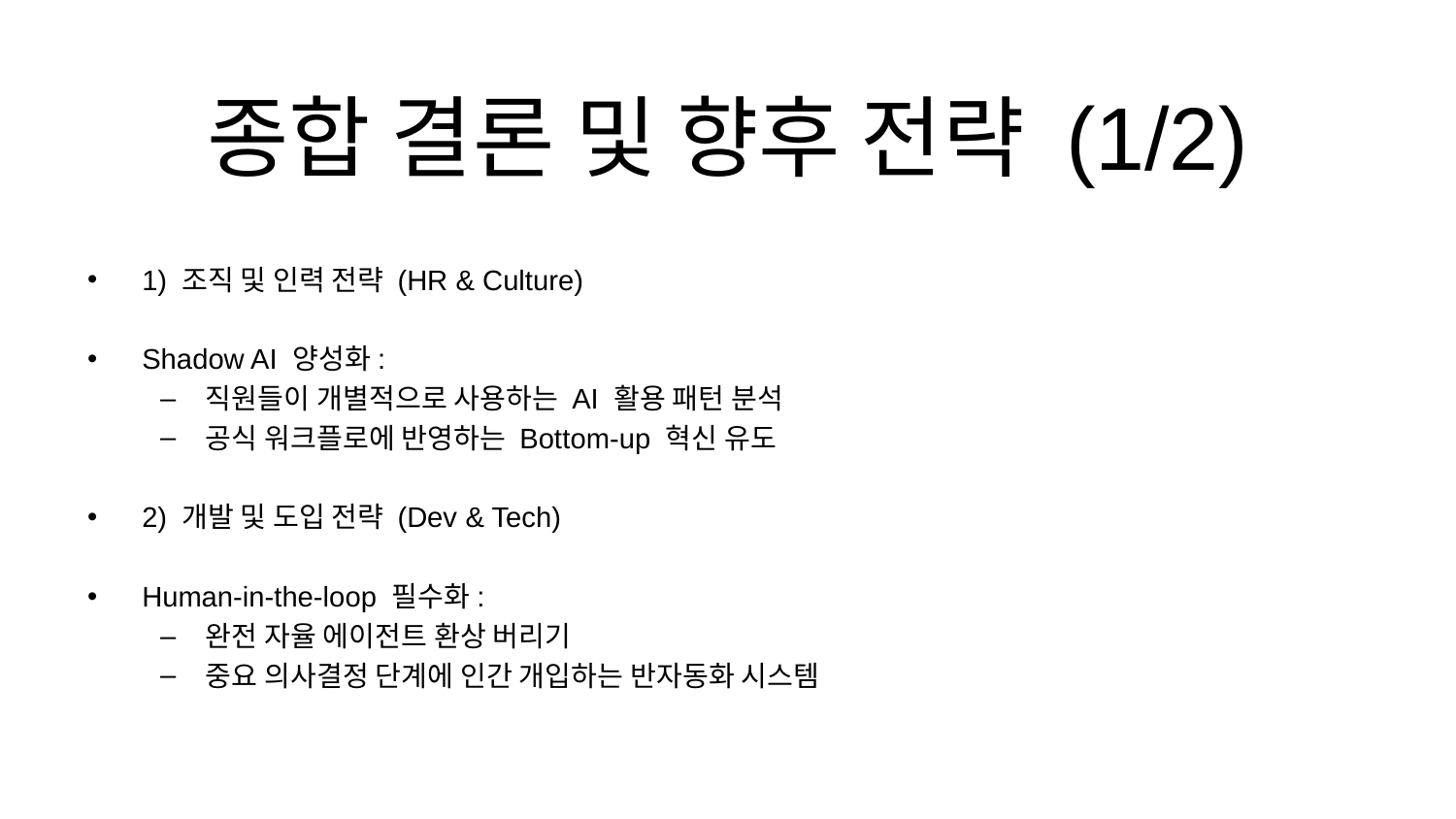

# 종합 결론 및 향후 전략 (1/2)
1) 조직 및 인력 전략 (HR & Culture)

Shadow AI 양성화:
직원들이 개별적으로 사용하는 AI 활용 패턴 분석
공식 워크플로에 반영하는 Bottom-up 혁신 유도

2) 개발 및 도입 전략 (Dev & Tech)

Human-in-the-loop 필수화:
완전 자율 에이전트 환상 버리기
중요 의사결정 단계에 인간 개입하는 반자동화 시스템